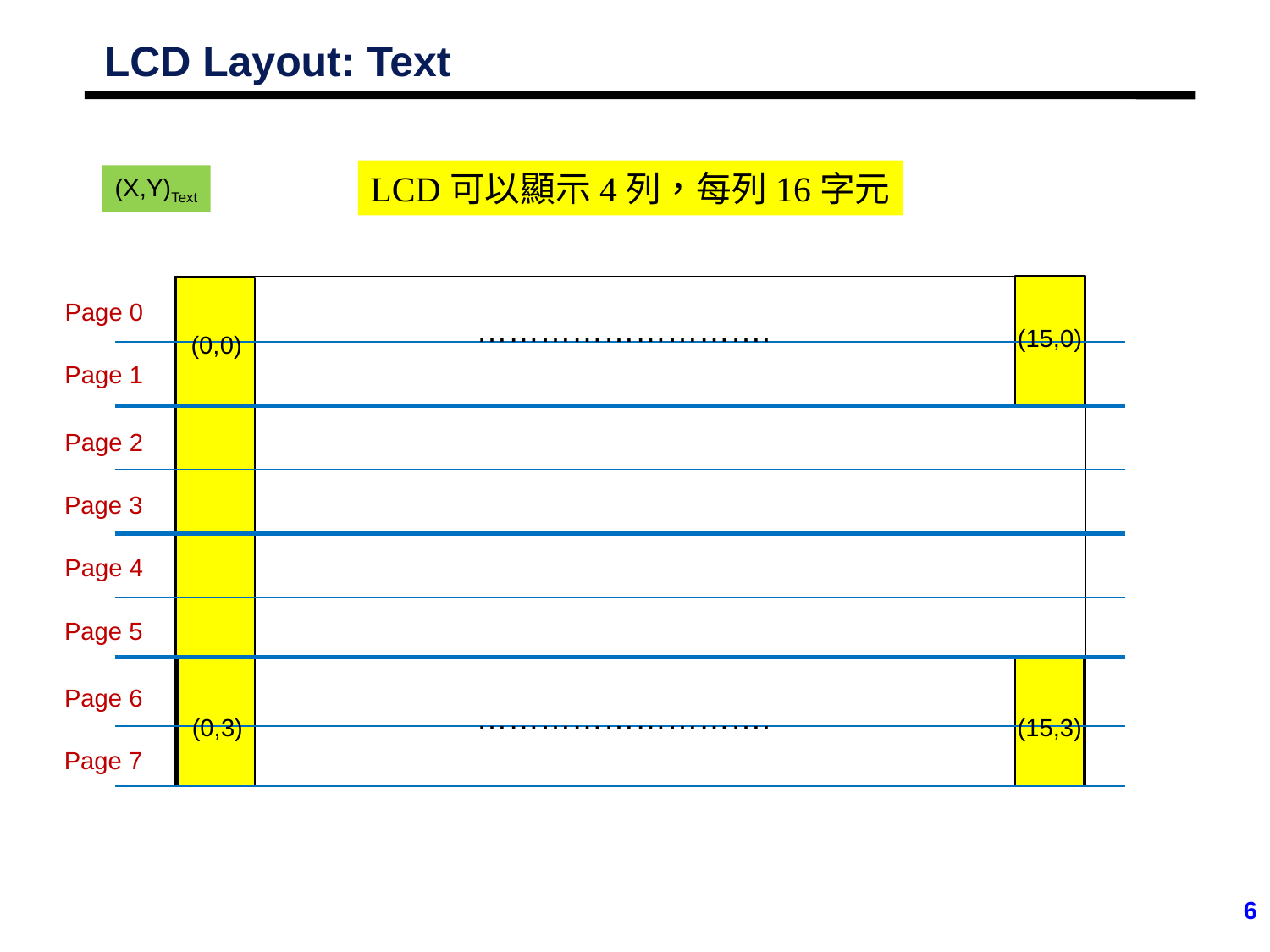

# LCD Layout: Text
LCD可以顯示4列，每列16字元
(X,Y)Text

Page 0
……………………….
(15,0)
(0,0)
Page 1

Page 2
Page 3

Page 4
Page 5

Page 6
……………………….
(0,3)
(15,3)
Page 7

6